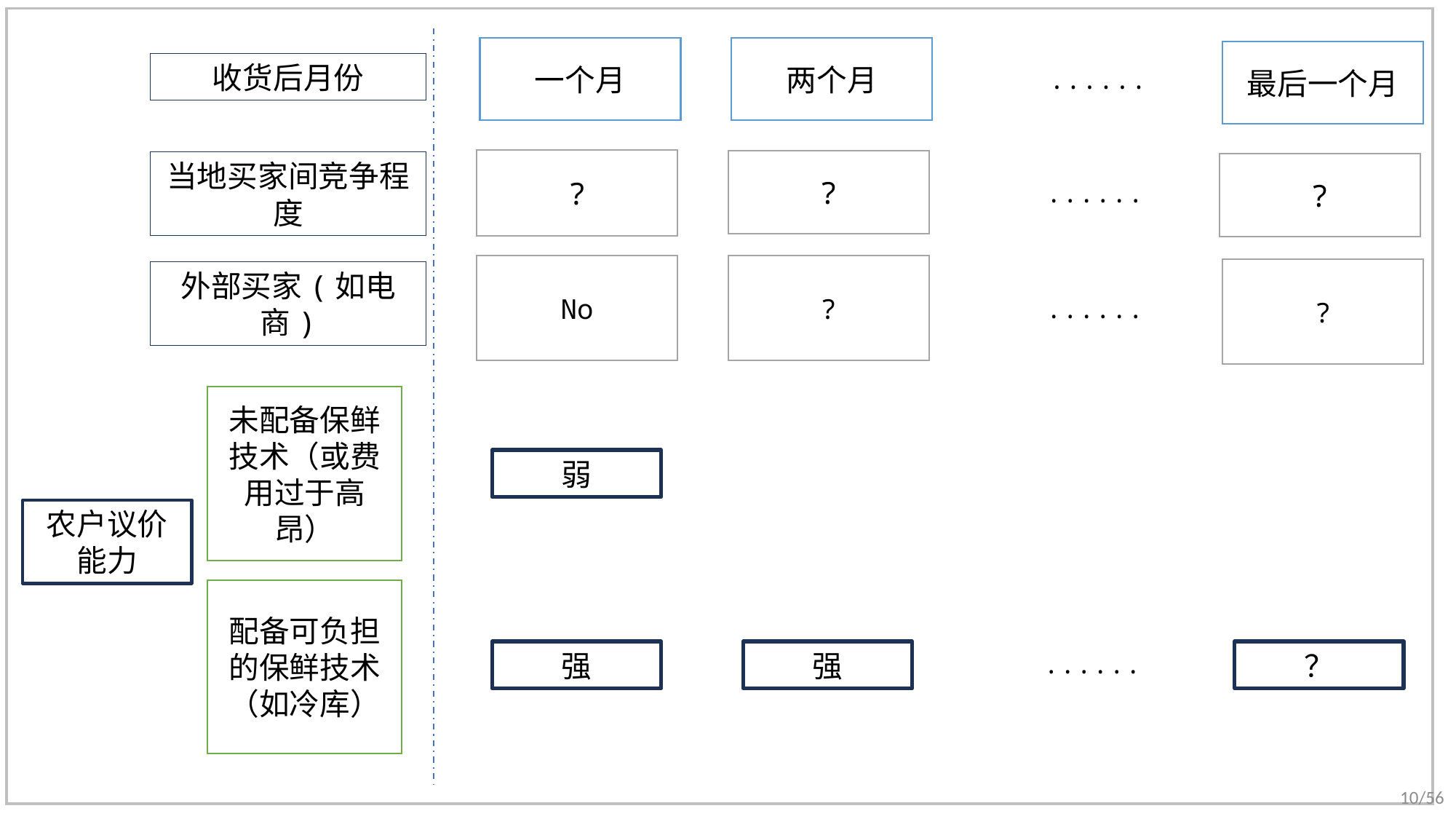

一个月
两个月
最后一个月
收货后月份
......
?
?
当地买家间竞争程度
?
......
No
?
?
外部买家(如电商)
......
未配备保鲜技术（或费用过于高昂）
弱
农户议价能力
配备可负担的保鲜技术（如冷库）
强
强
......
？
10/56